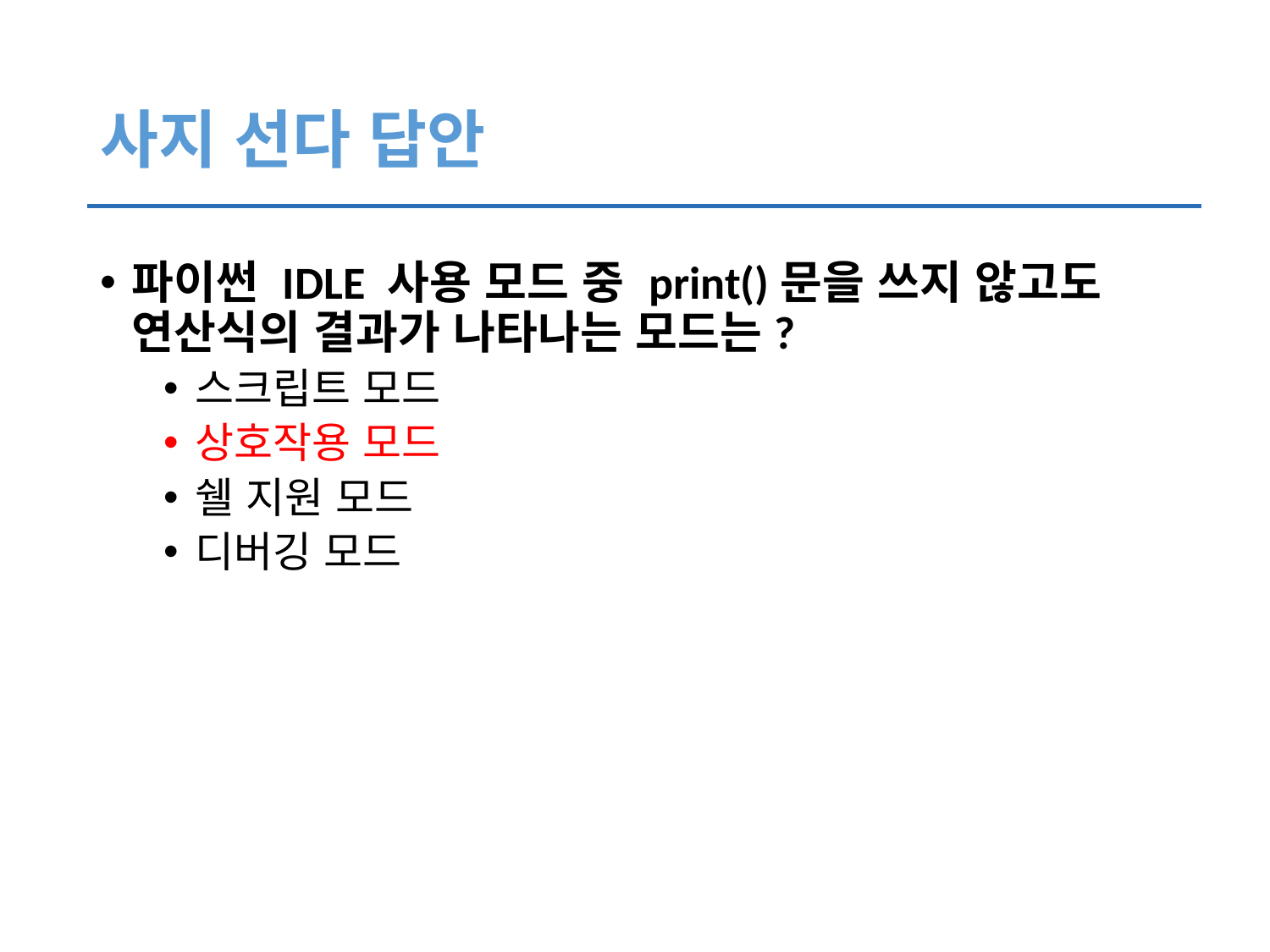

# 사지 선다 답안
파이썬 IDLE 사용 모드 중 print()문을 쓰지 않고도 연산식의 결과가 나타나는 모드는?
스크립트 모드
상호작용 모드
쉘 지원 모드
디버깅 모드